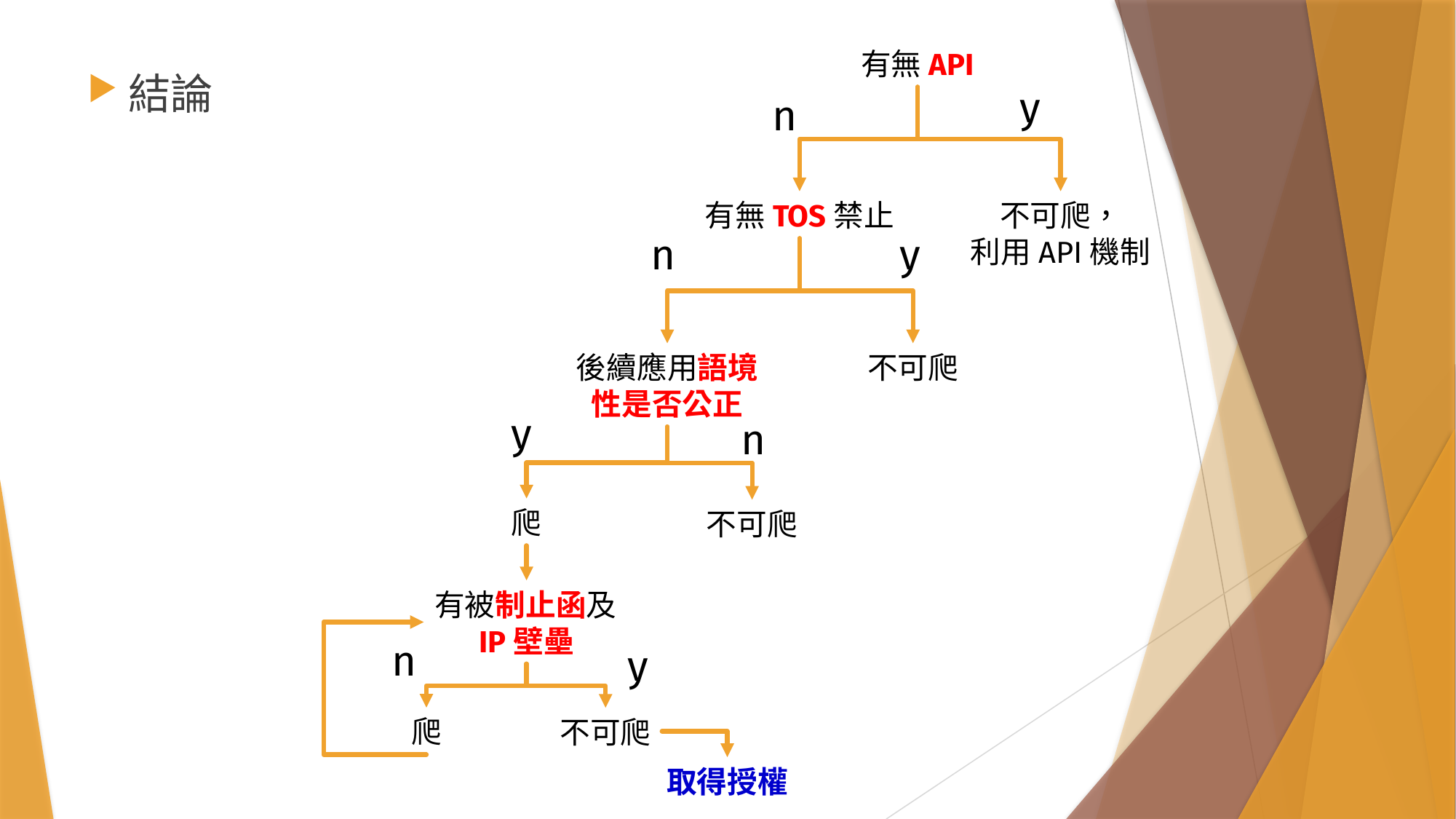

有無API
結論

y
n
有無TOS禁止
不可爬，
利用API機制
n
y
後續應用語境性是否公正
不可爬
y
n
爬
不可爬
有被制止函及IP壁壘
n
y
爬
不可爬
取得授權